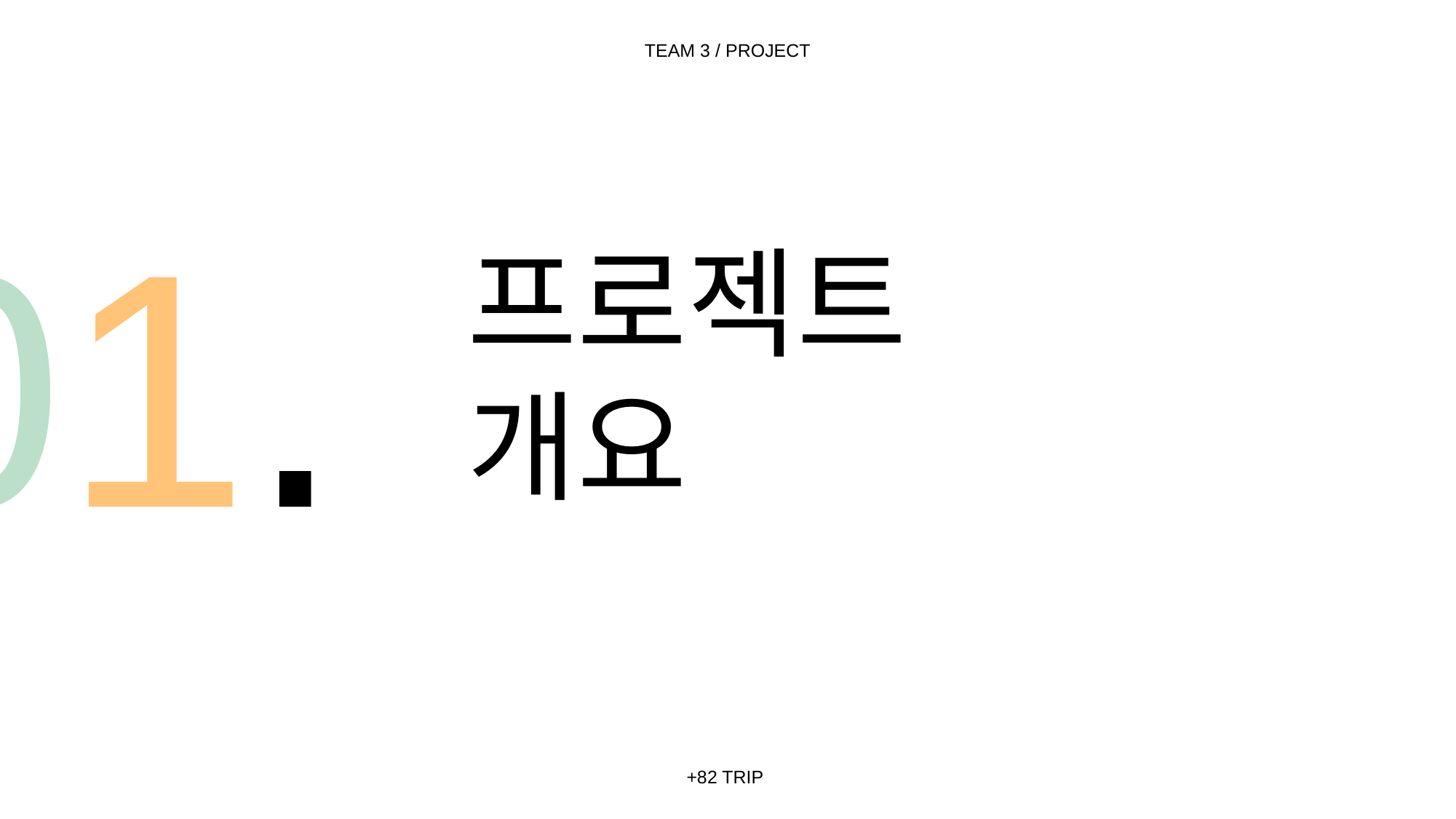

TEAM 3 / PROJECT
01.
프로젝트
개요
+82 TRIP